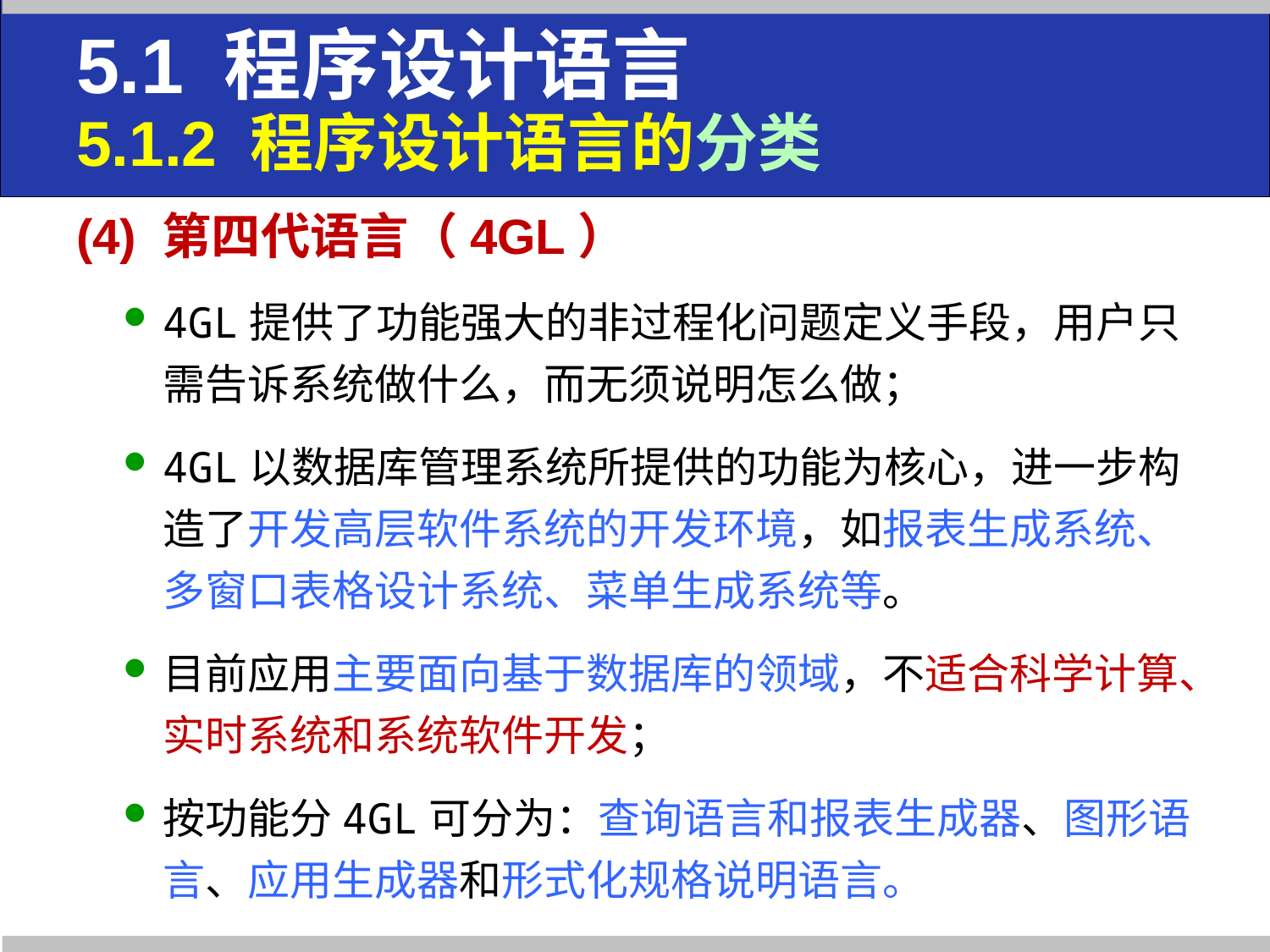

# 5.1 程序设计语言 5.1.2 程序设计语言的分类
(4) 第四代语言（4GL）
4GL提供了功能强大的非过程化问题定义手段，用户只需告诉系统做什么，而无须说明怎么做；
4GL以数据库管理系统所提供的功能为核心，进一步构造了开发高层软件系统的开发环境，如报表生成系统、多窗口表格设计系统、菜单生成系统等。
目前应用主要面向基于数据库的领域，不适合科学计算、实时系统和系统软件开发；
按功能分4GL可分为：查询语言和报表生成器、图形语言、应用生成器和形式化规格说明语言。
645